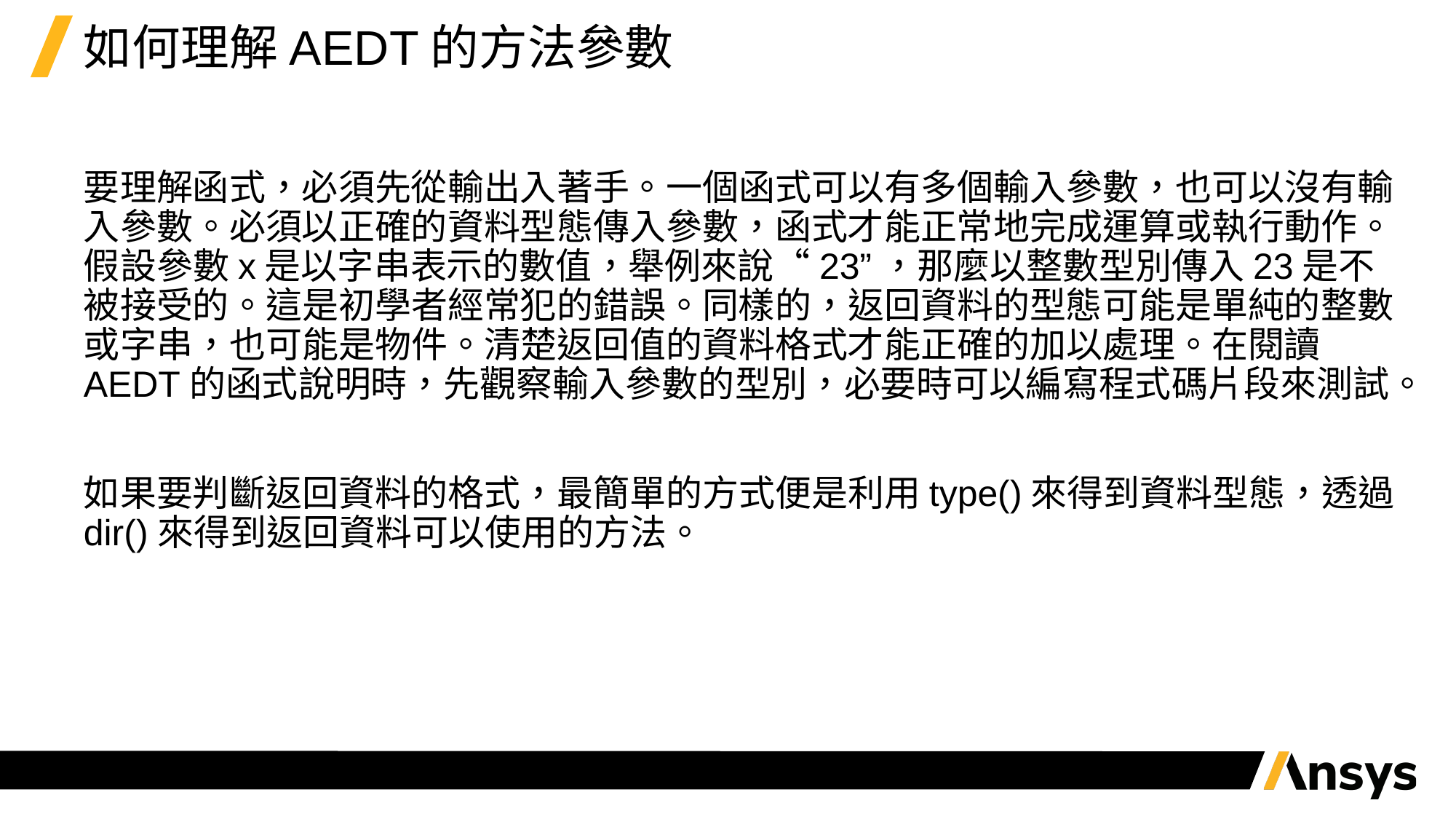

# 如何理解AEDT的方法參數
要理解函式，必須先從輸出入著手。一個函式可以有多個輸入參數，也可以沒有輸入參數。必須以正確的資料型態傳入參數，函式才能正常地完成運算或執行動作。假設參數x是以字串表示的數值，舉例來說“23”，那麼以整數型別傳入23是不被接受的。這是初學者經常犯的錯誤。同樣的，返回資料的型態可能是單純的整數或字串，也可能是物件。清楚返回值的資料格式才能正確的加以處理。在閱讀AEDT的函式說明時，先觀察輸入參數的型別，必要時可以編寫程式碼片段來測試。

如果要判斷返回資料的格式，最簡單的方式便是利用type()來得到資料型態，透過dir()來得到返回資料可以使用的方法。